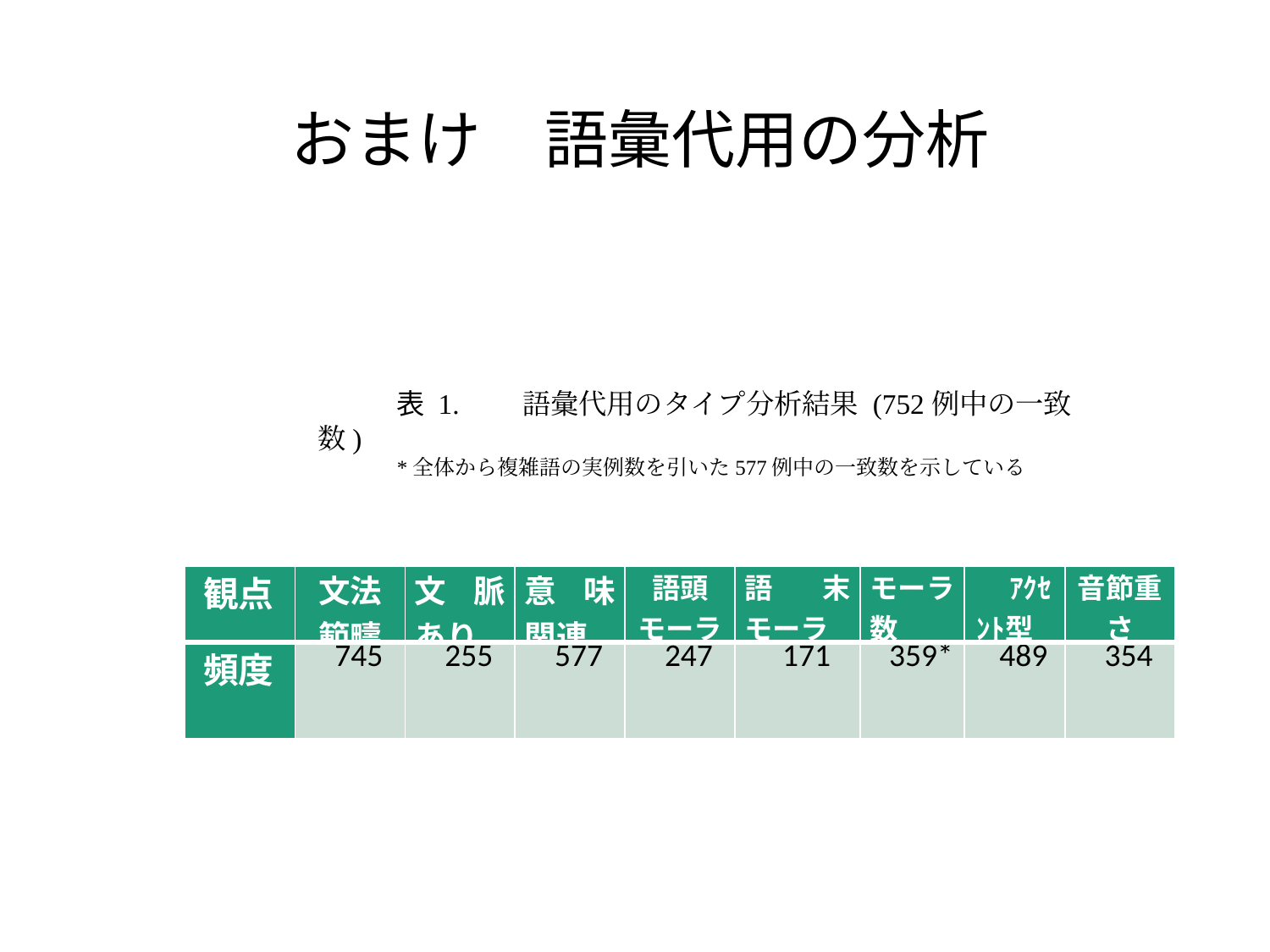

# おまけ　語彙代用の分析
表 1.　　語彙代用のタイプ分析結果 (752例中の一致数)
*全体から複雑語の実例数を引いた577例中の一致数を示している

| 観点 | 文法範疇 | 文脈あり | 意味関連 | 語頭モーラ | 語末モーラ | モーラ 数 | ｱｸｾﾝﾄ型 | 音節重さ |
| --- | --- | --- | --- | --- | --- | --- | --- | --- |
| 頻度 | 745 | 255 | 577 | 247 | 171 | 359\* | 489 | 354 |